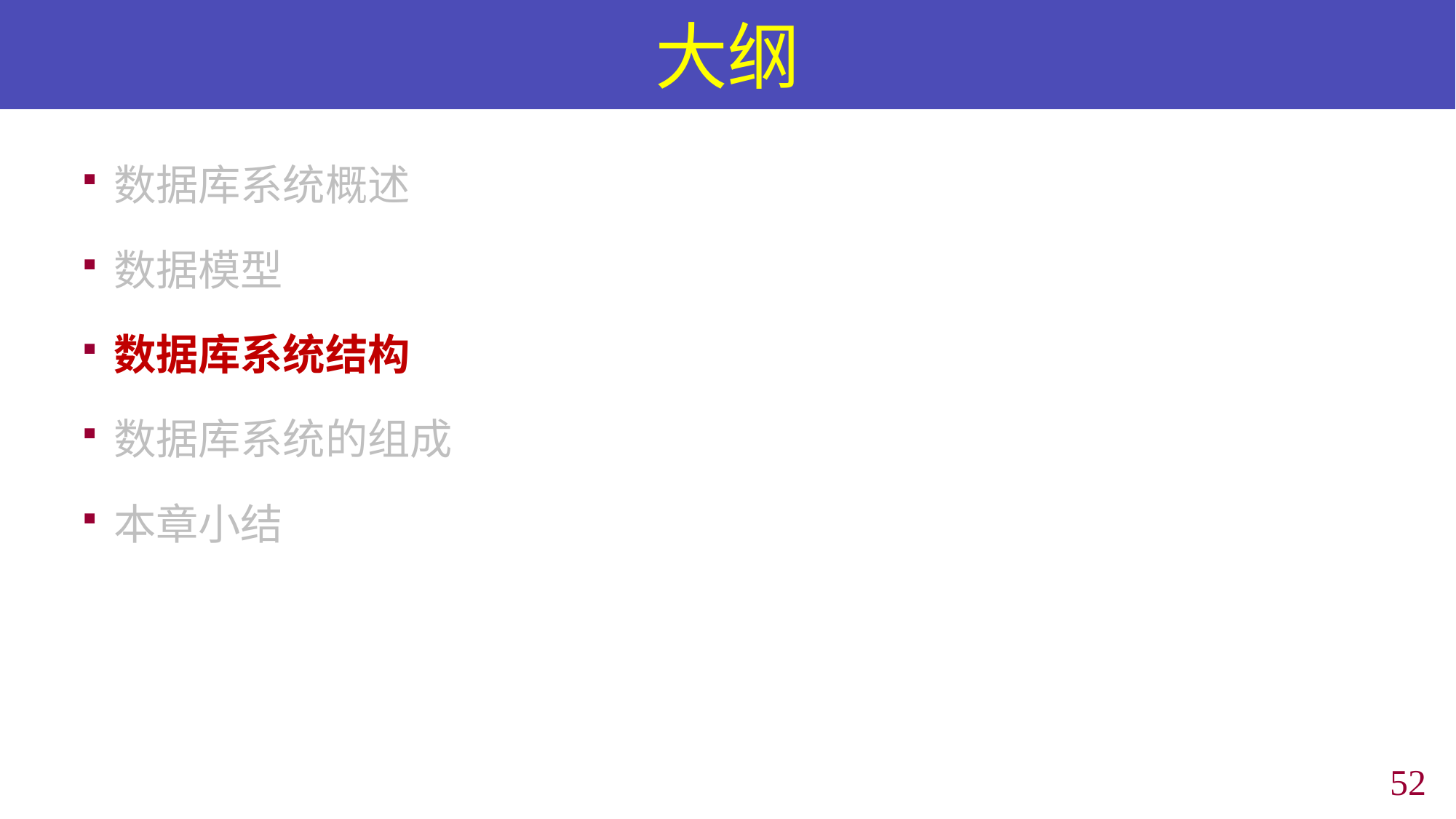

# 大纲
数据库系统概述
数据模型
数据库系统结构
数据库系统的组成
本章小结
52